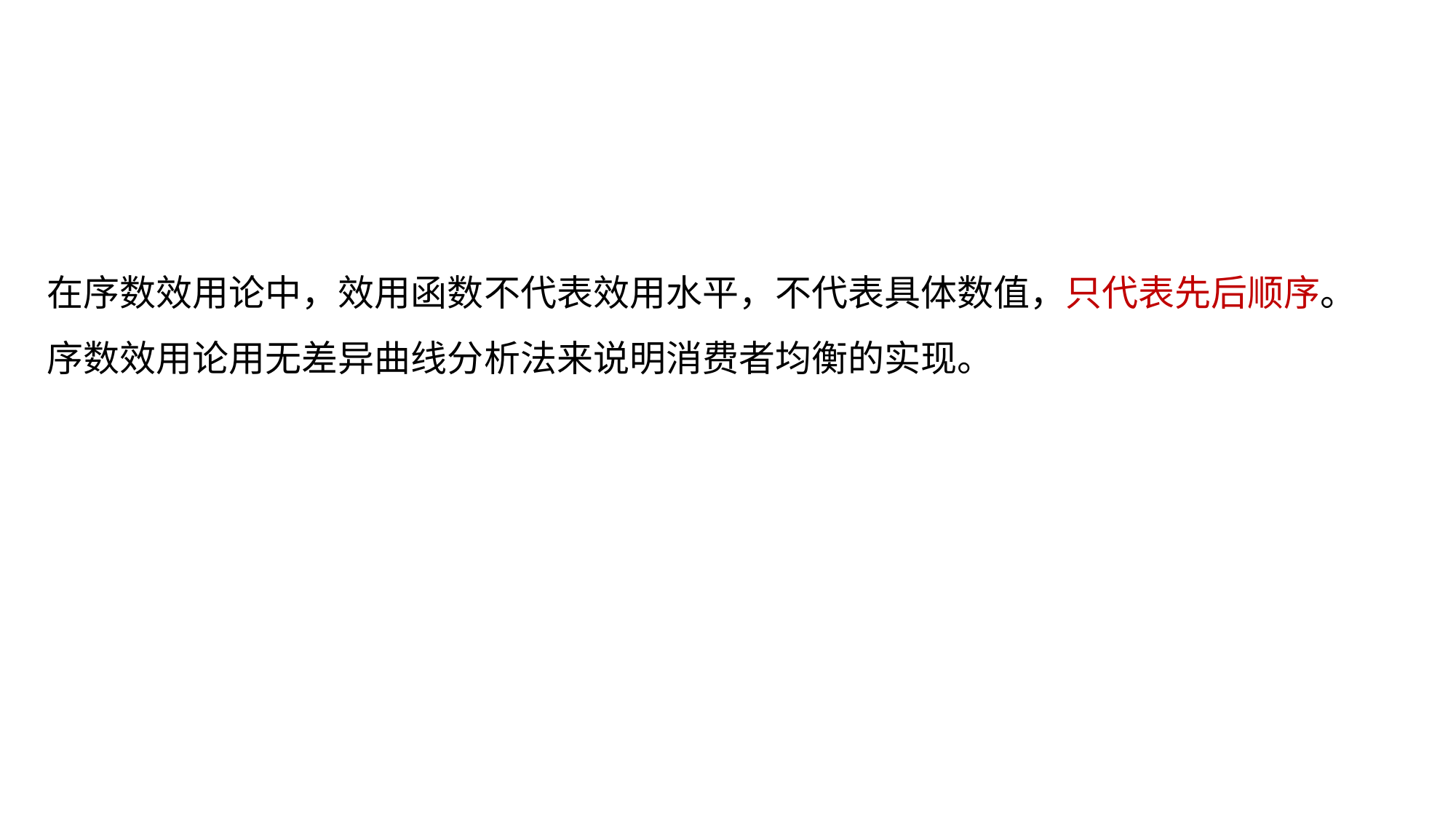

在序数效用论中，效用函数不代表效用水平，不代表具体数值，只代表先后顺序。序数效用论用无差异曲线分析法来说明消费者均衡的实现。